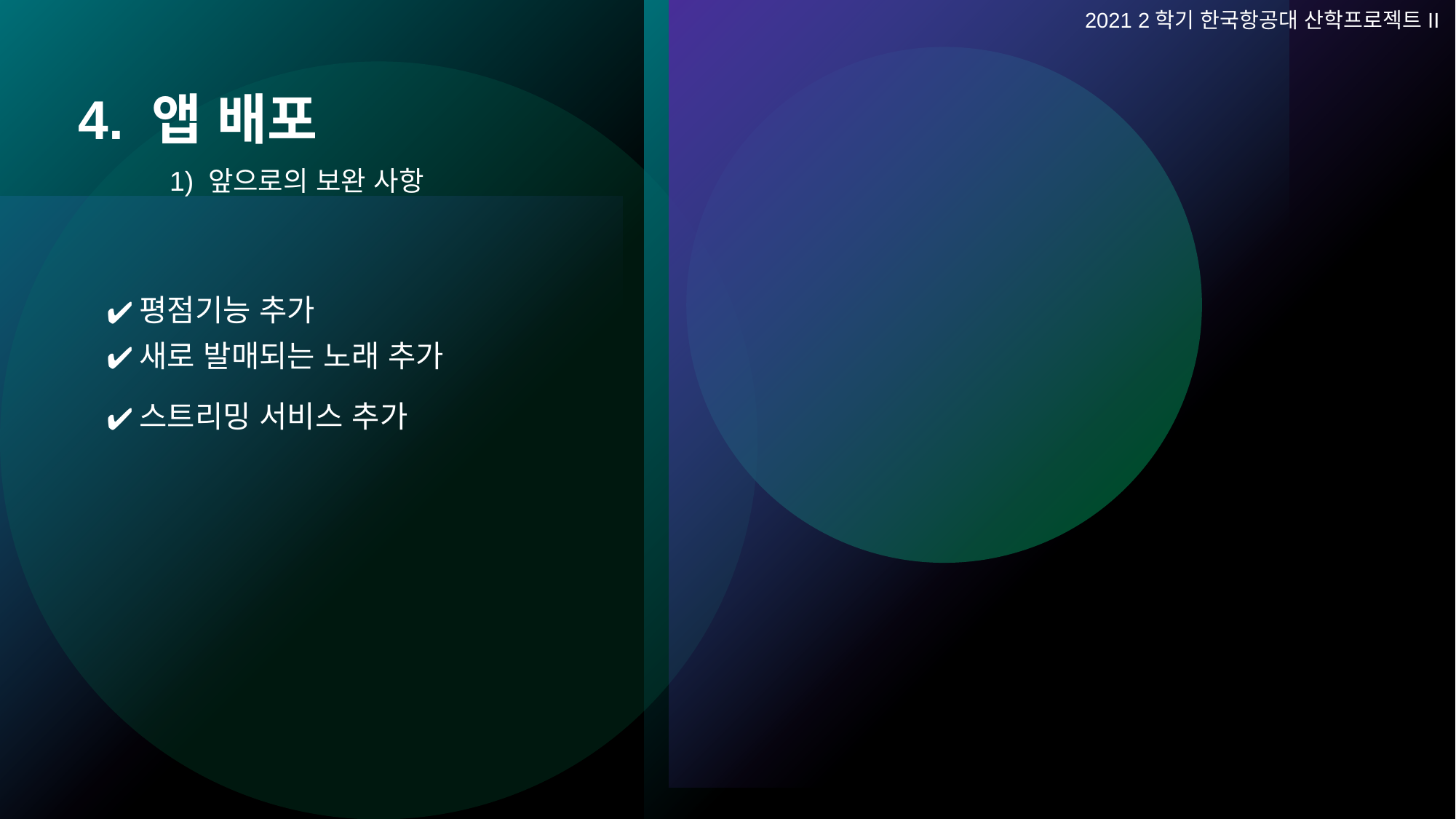

2021 2학기 한국항공대 산학프로젝트II
# 4. 앱 배포
1) 앞으로의 보완 사항
평점기능 추가
새로 발매되는 노래 추가
스트리밍 서비스 추가